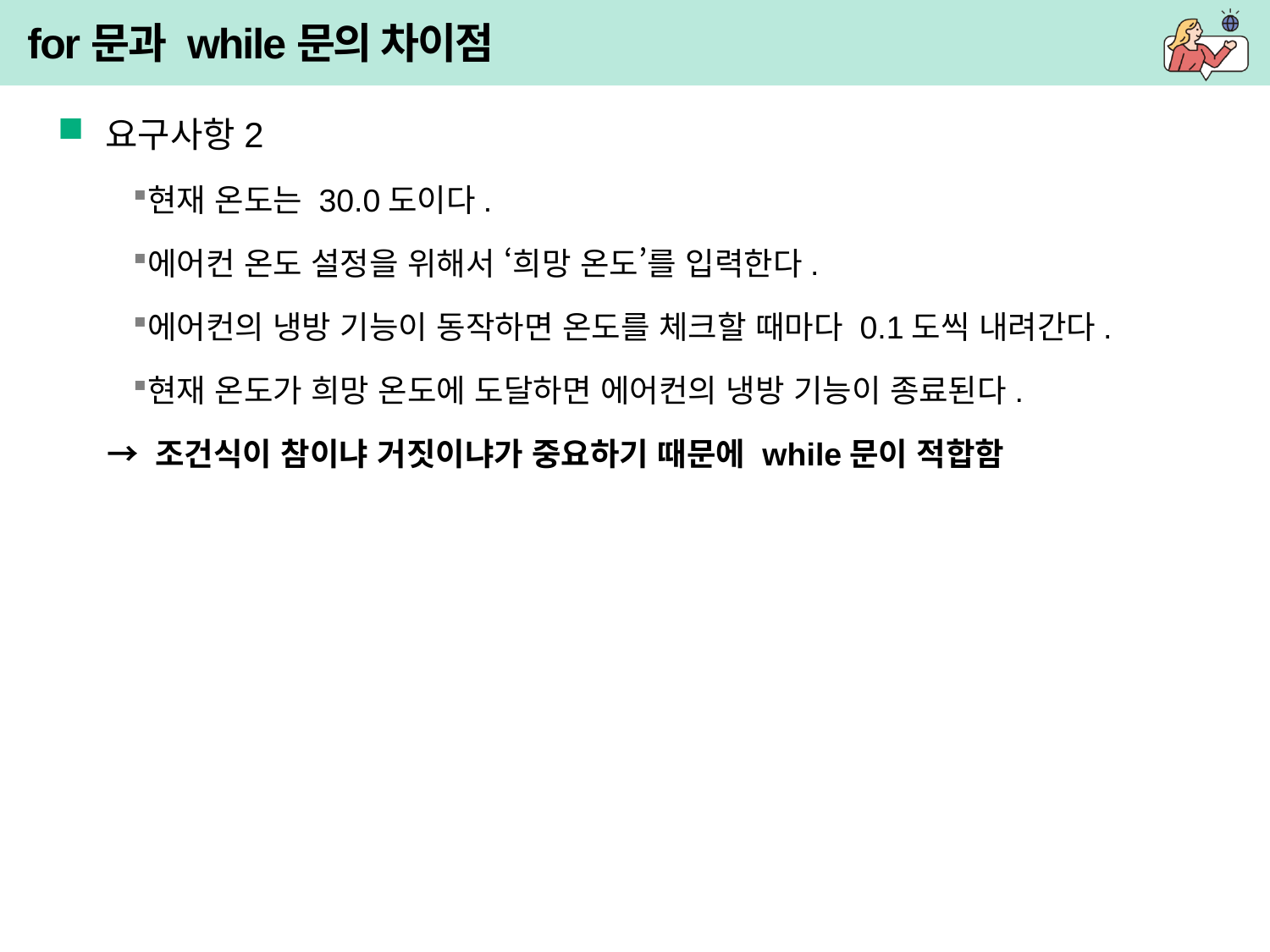

# for문과 while문의 차이점
요구사항2
현재 온도는 30.0도이다.
에어컨 온도 설정을 위해서 ‘희망 온도’를 입력한다.
에어컨의 냉방 기능이 동작하면 온도를 체크할 때마다 0.1도씩 내려간다.
현재 온도가 희망 온도에 도달하면 에어컨의 냉방 기능이 종료된다.
→ 조건식이 참이냐 거짓이냐가 중요하기 때문에 while문이 적합함